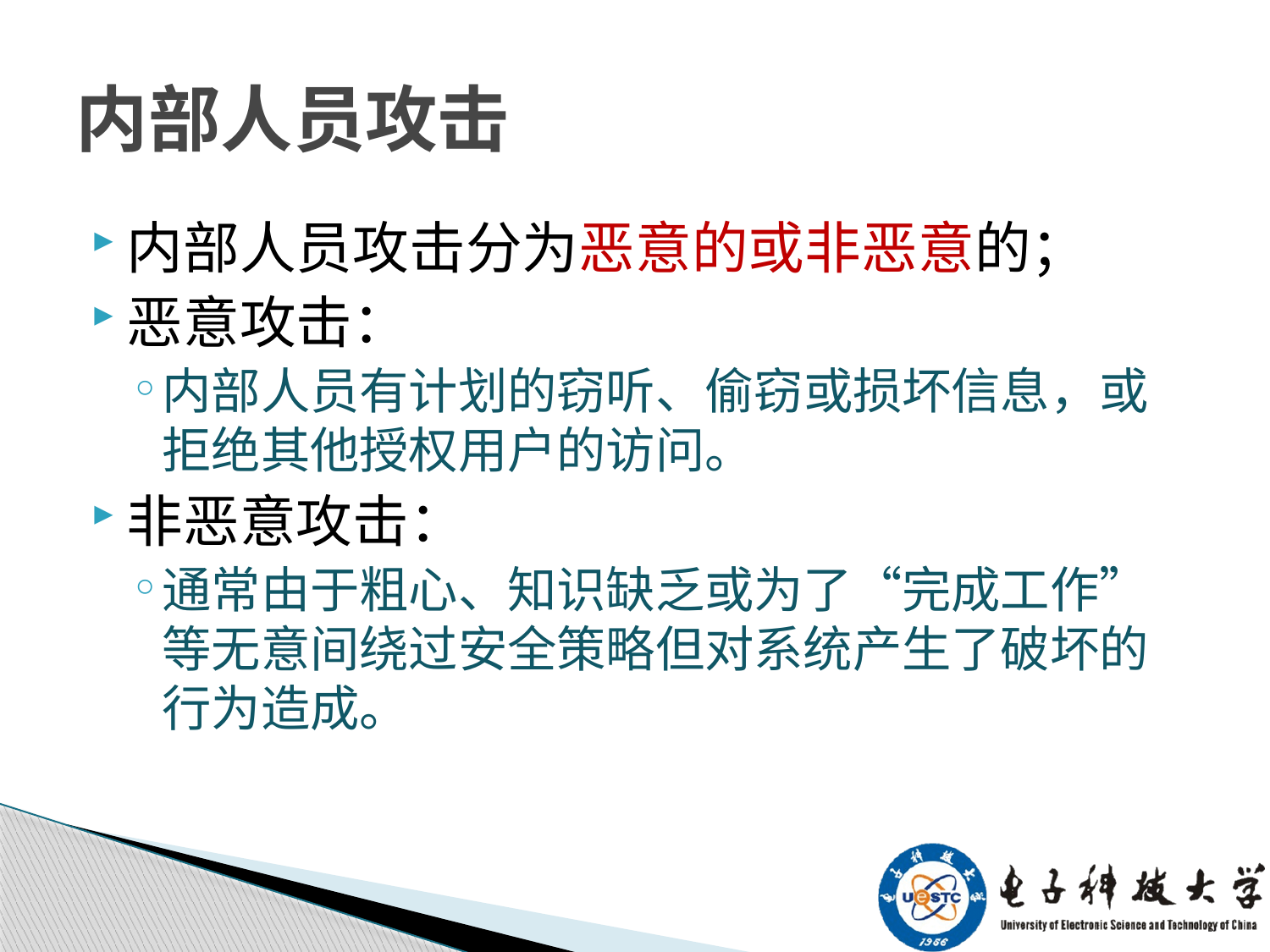

# 内部人员攻击
内部人员攻击分为恶意的或非恶意的；
恶意攻击：
内部人员有计划的窃听、偷窃或损坏信息，或拒绝其他授权用户的访问。
非恶意攻击：
通常由于粗心、知识缺乏或为了“完成工作”等无意间绕过安全策略但对系统产生了破坏的行为造成。
12